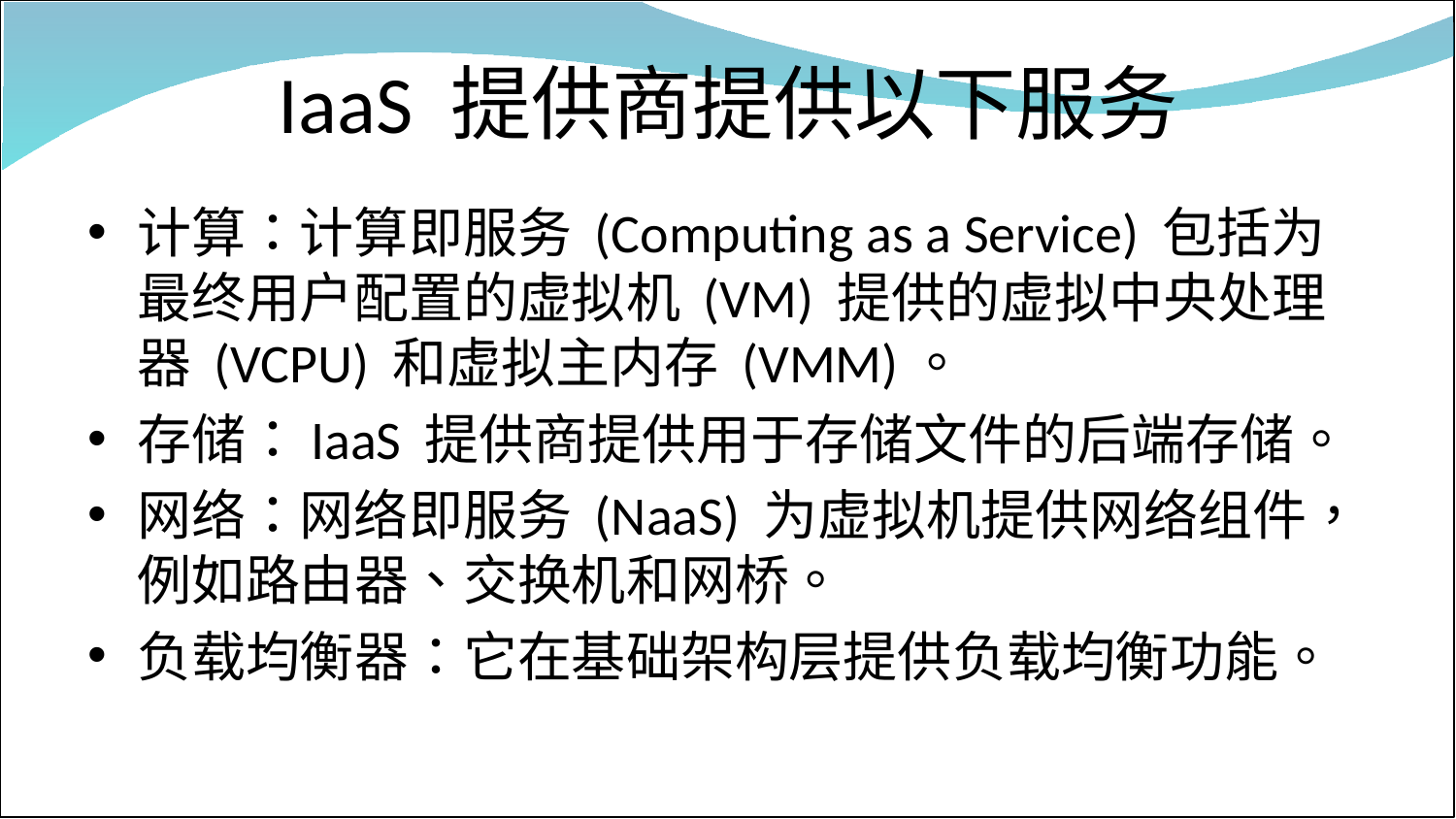

# IaaS 提供商提供以下服务
计算：计算即服务 (Computing as a Service) 包括为最终用户配置的虚拟机 (VM) 提供的虚拟中央处理器 (VCPU) 和虚拟主内存 (VMM)。
存储：IaaS 提供商提供用于存储文件的后端存储。
网络：网络即服务 (NaaS) 为虚拟机提供网络组件，例如路由器、交换机和网桥。
负载均衡器：它在基础架构层提供负载均衡功能。